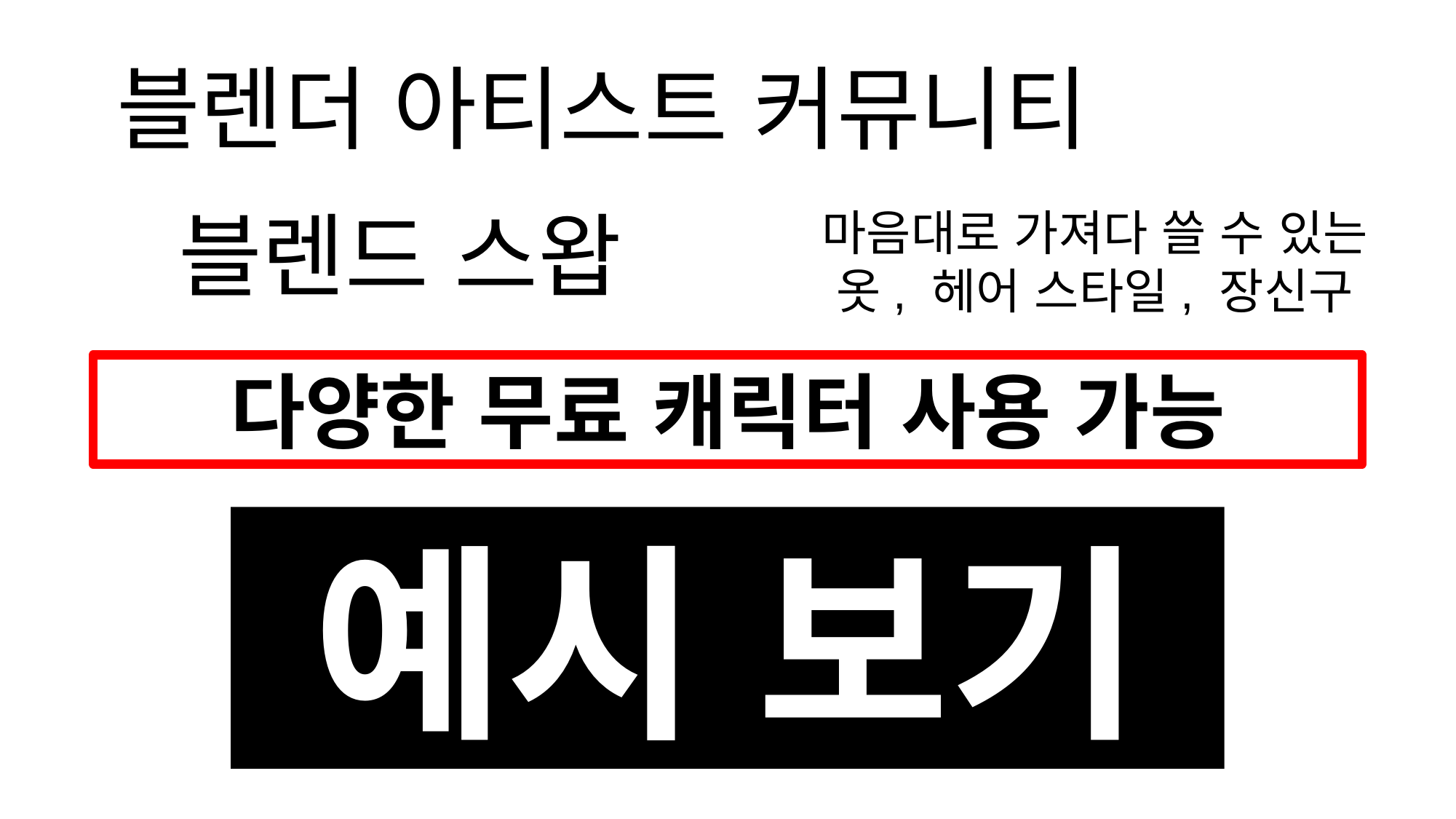

블렌더 아티스트 커뮤니티
블렌드 스왑
마음대로 가져다 쓸 수 있는
옷, 헤어 스타일, 장신구
다양한 무료 캐릭터 사용 가능
예시 보기